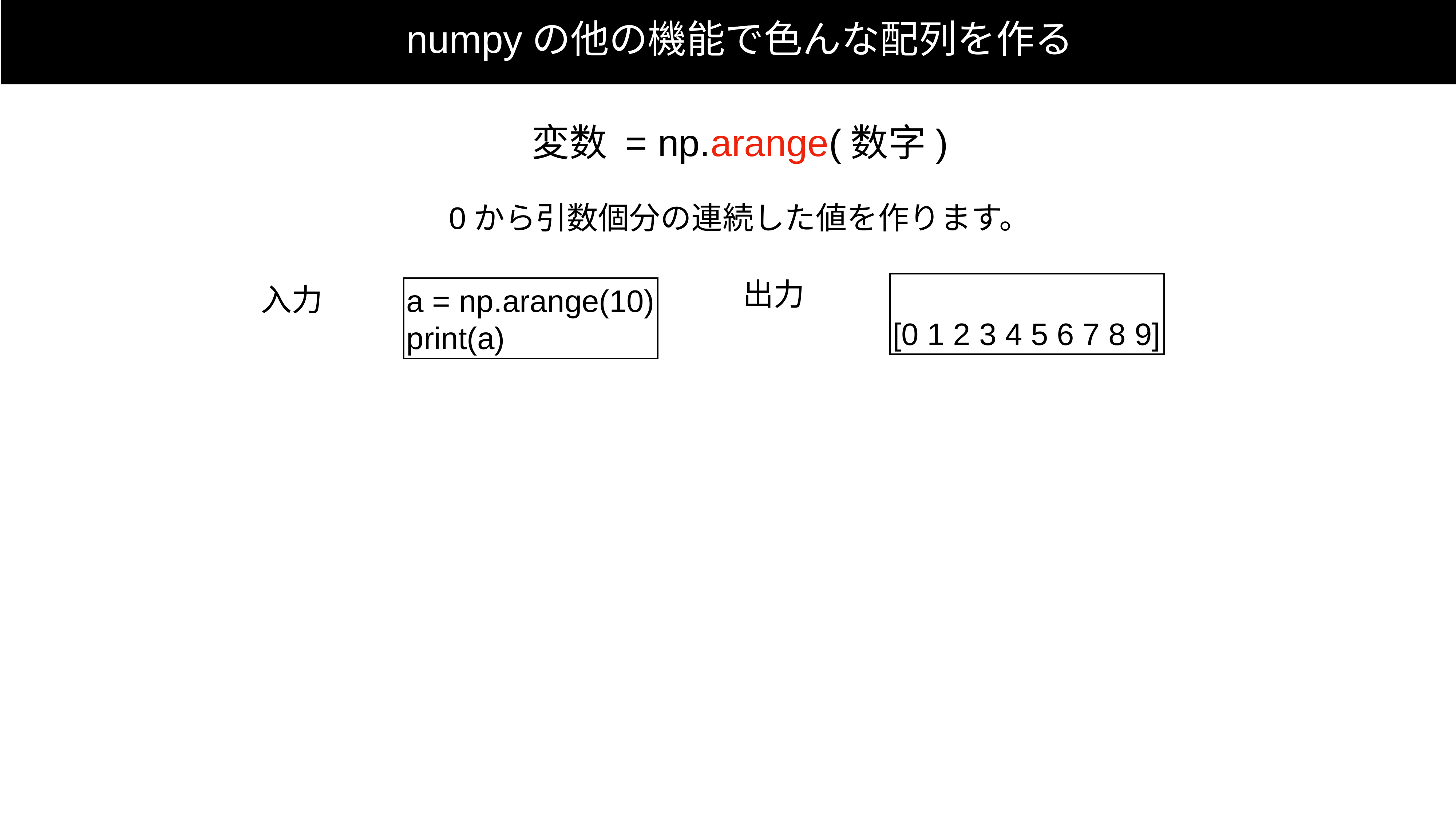

numpyの他の機能で色んな配列を作る
変数 = np.arange(数字)
0から引数個分の連続した値を作ります。

[0 1 2 3 4 5 6 7 8 9]
出力
a = np.arange(10)
print(a)
入力